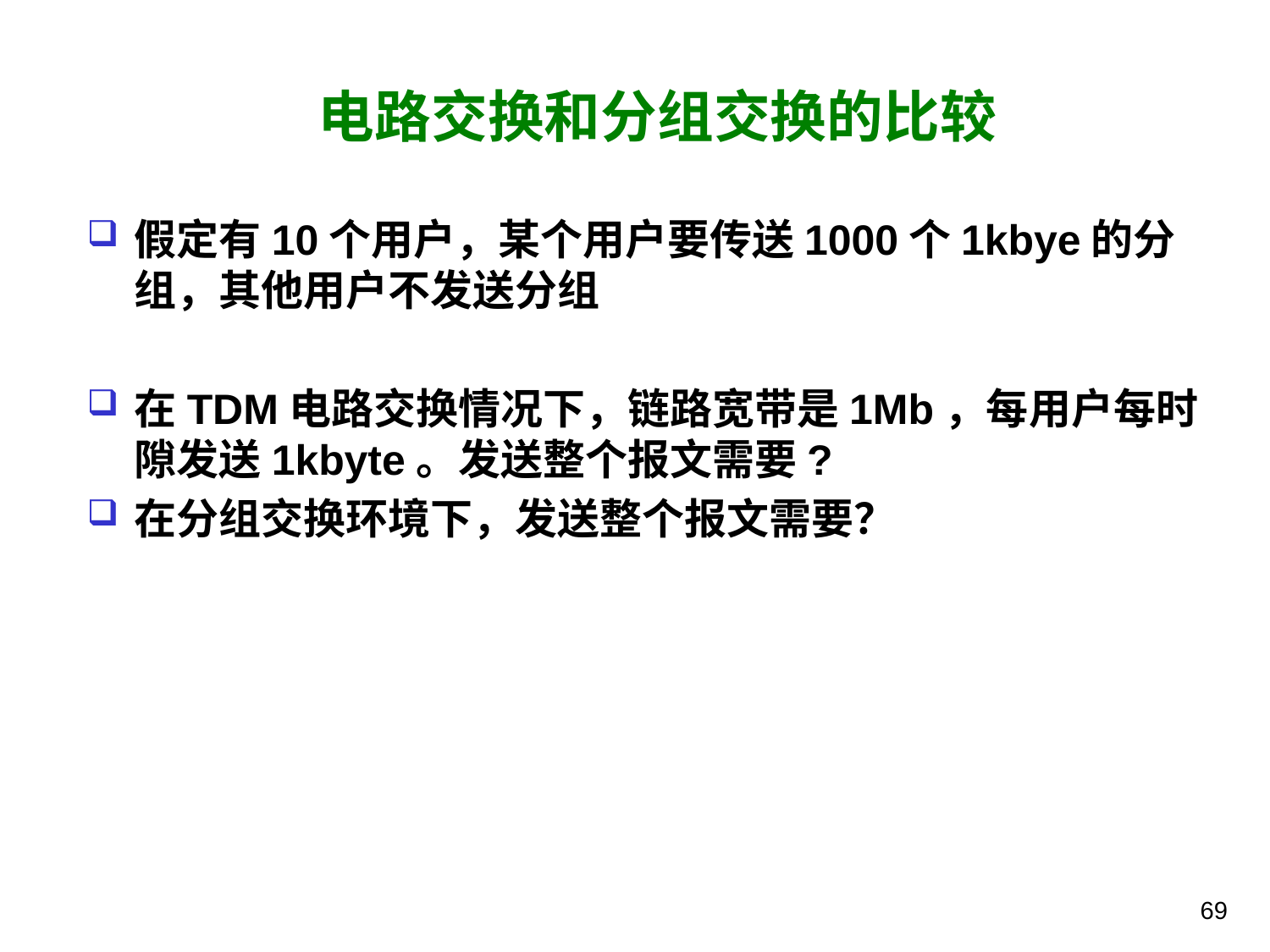

# 电路交换和分组交换的比较
假定有10个用户，某个用户要传送1000个1kbye的分组，其他用户不发送分组

在TDM电路交换情况下，链路宽带是1Mb，每用户每时隙发送1kbyte。发送整个报文需要?
在分组交换环境下，发送整个报文需要？

69